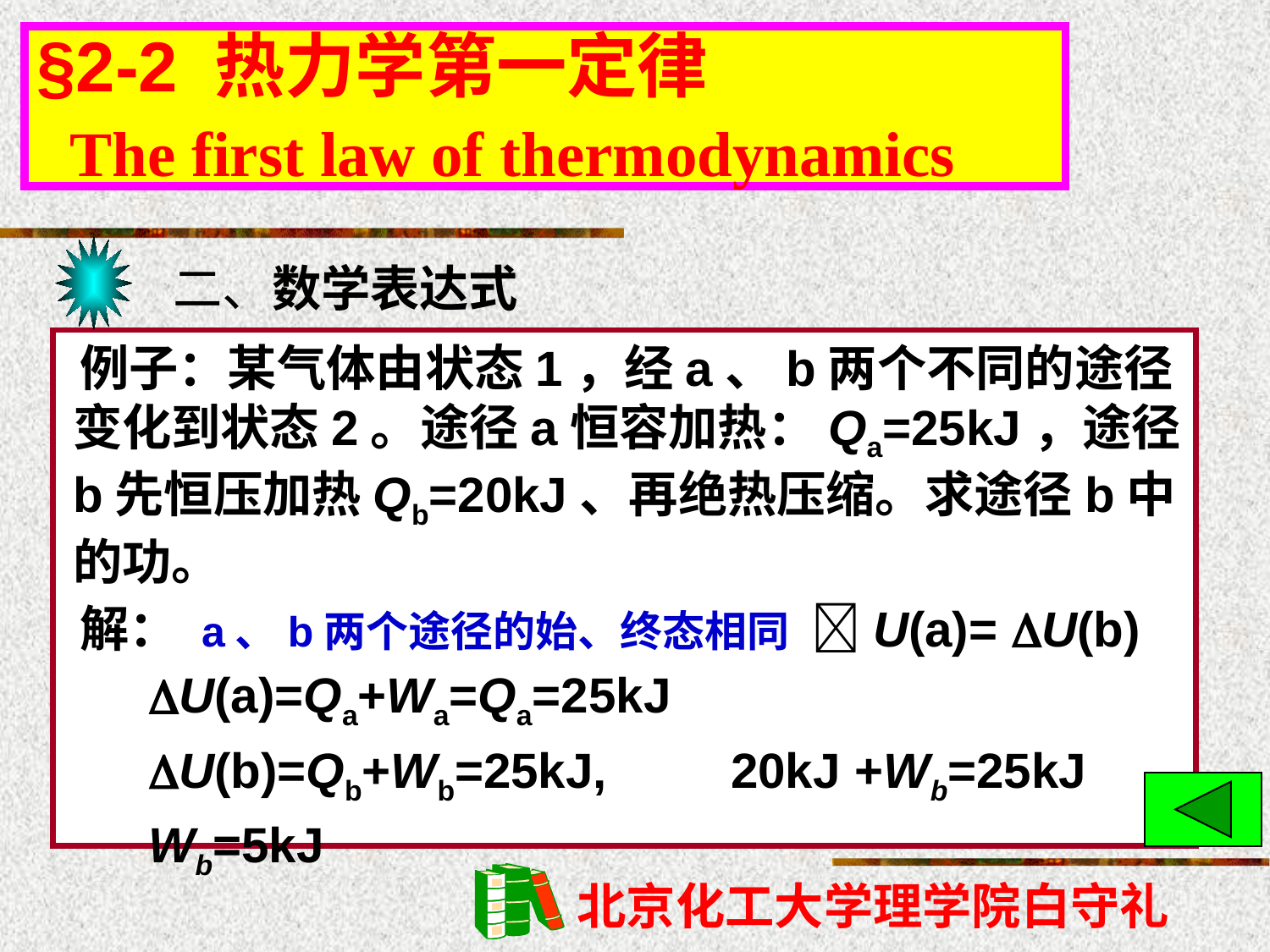

§2-2 热力学第一定律
 The first law of thermodynamics

二、数学表达式
例子：某气体由状态1，经a、b两个不同的途径变化到状态2。途径a恒容加热：Qa=25kJ，途径b先恒压加热Qb=20kJ、再绝热压缩。求途径b中的功。
解： a、b两个途径的始、终态相同  ΔU(a)= ΔU(b)
     ΔU(a)=Qa+Wa=Qa=25kJ
     ΔU(b)=Qb+Wb=25kJ,         20kJ +Wb=25kJ
     Wb=5kJ